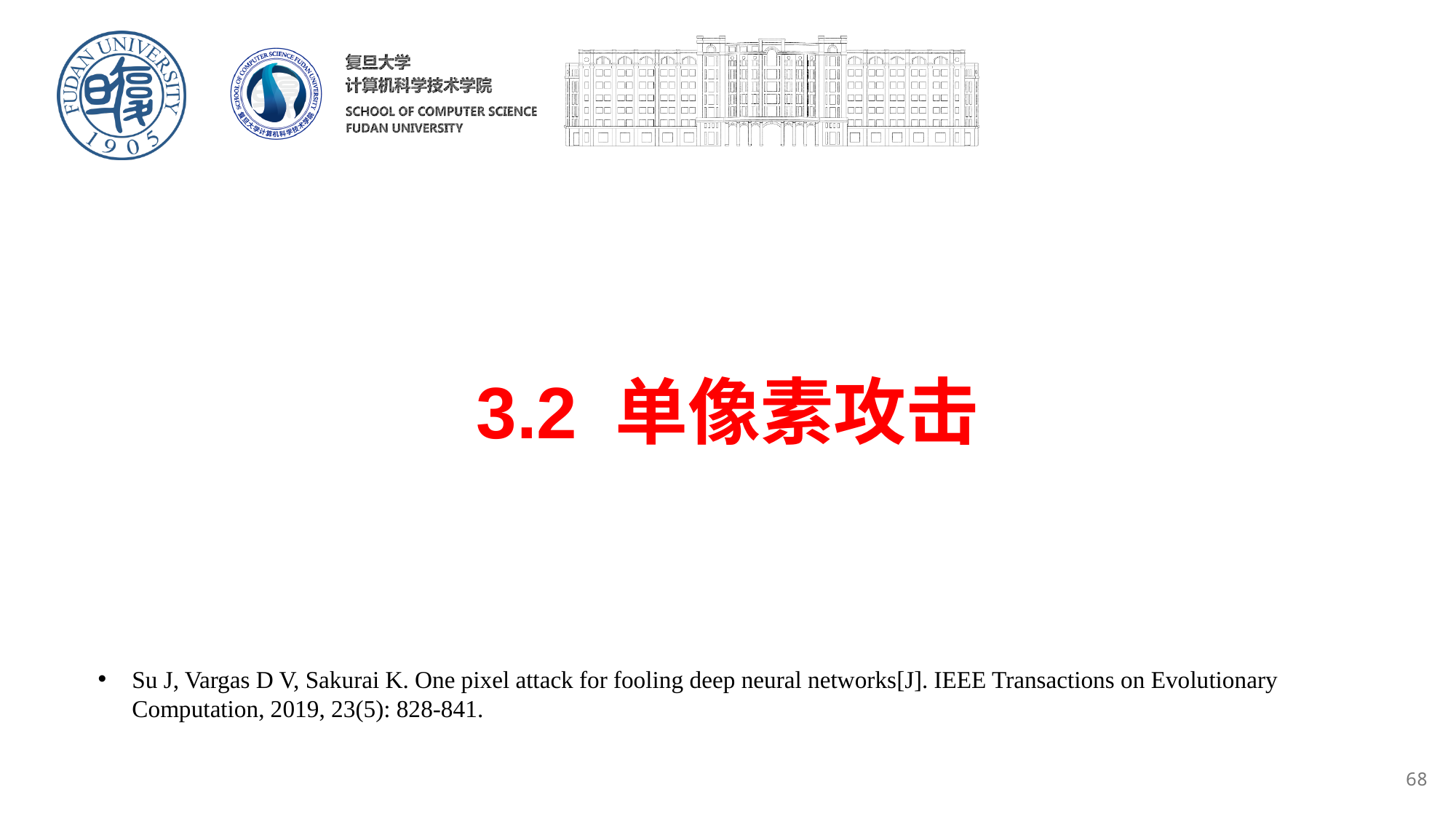

# 3.2 单像素攻击
Su J, Vargas D V, Sakurai K. One pixel attack for fooling deep neural networks[J]. IEEE Transactions on Evolutionary Computation, 2019, 23(5): 828-841.